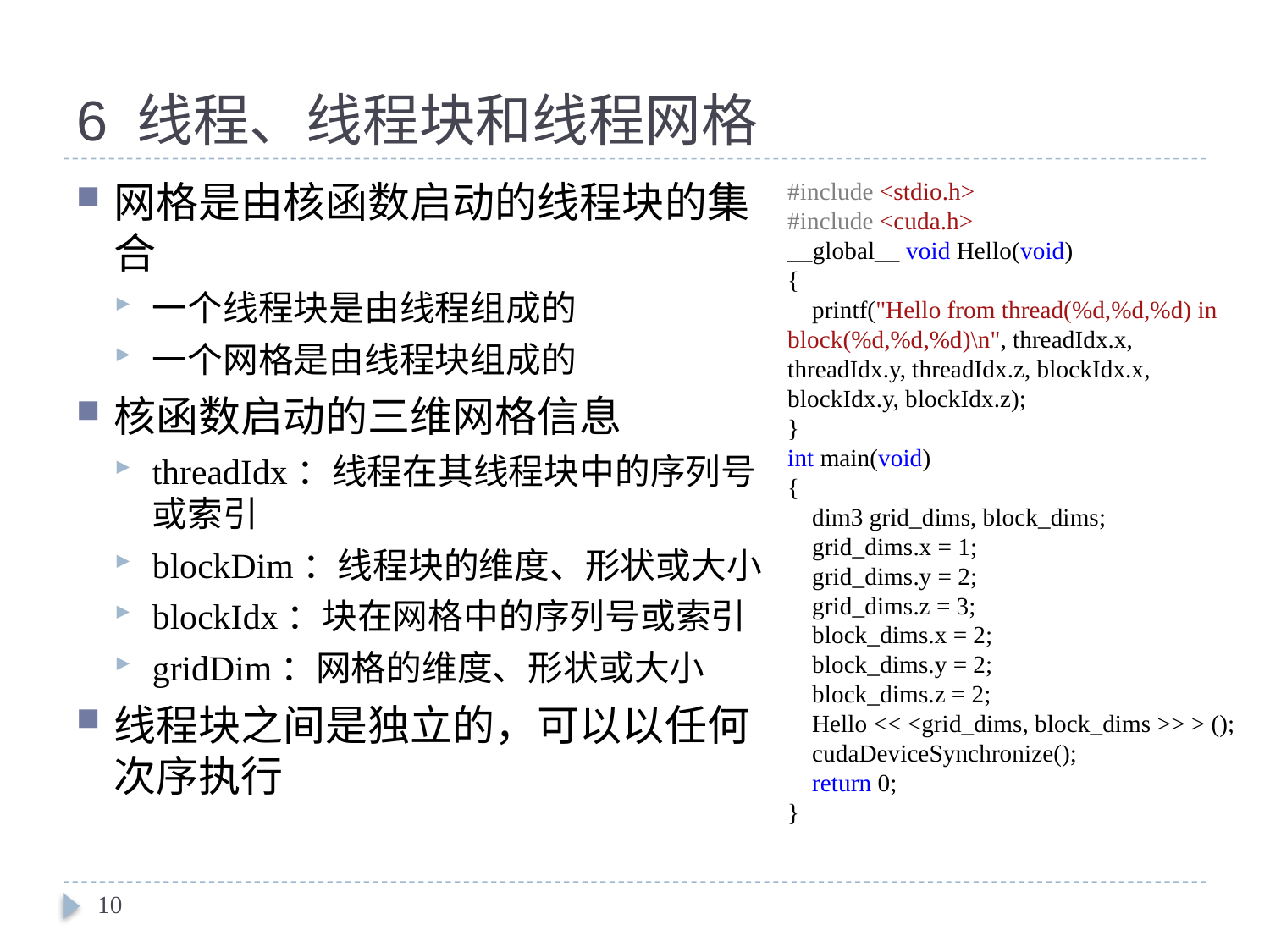

# 6 线程、线程块和线程网格
网格是由核函数启动的线程块的集合
一个线程块是由线程组成的
一个网格是由线程块组成的
核函数启动的三维网格信息
threadIdx：线程在其线程块中的序列号或索引
blockDim：线程块的维度、形状或大小
blockIdx：块在网格中的序列号或索引
gridDim：网格的维度、形状或大小
线程块之间是独立的，可以以任何次序执行
#include <stdio.h>
#include <cuda.h>
__global__ void Hello(void)
{
    printf("Hello from thread(%d,%d,%d) in block(%d,%d,%d)\n", threadIdx.x, threadIdx.y, threadIdx.z, blockIdx.x, blockIdx.y, blockIdx.z);
}
int main(void)
{
    dim3 grid_dims, block_dims;
    grid_dims.x = 1;
    grid_dims.y = 2;
    grid_dims.z = 3;
    block_dims.x = 2;
    block_dims.y = 2;
    block_dims.z = 2;
    Hello << <grid_dims, block_dims >> > ();
    cudaDeviceSynchronize();
    return 0;
}
10